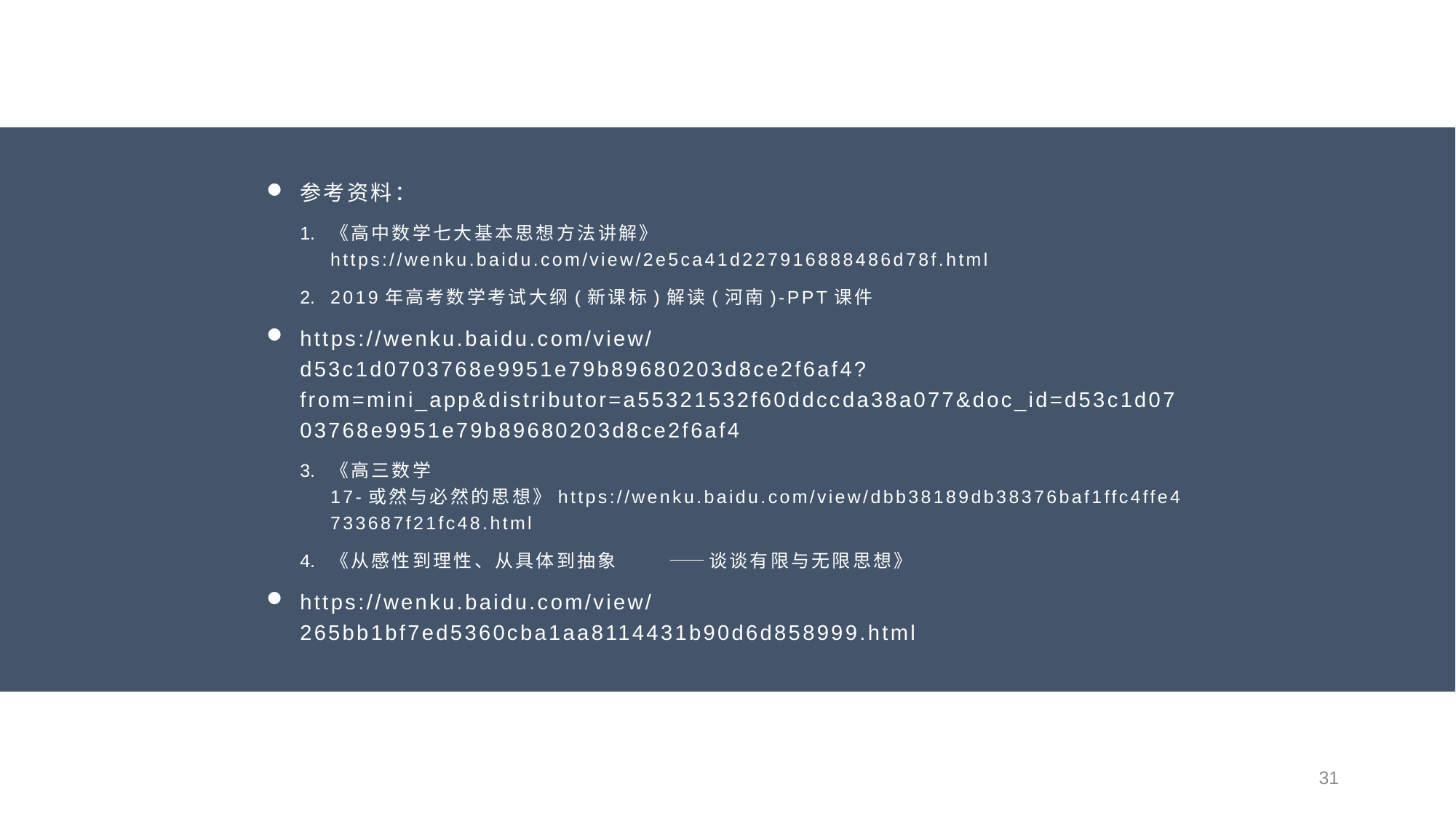

参考资料：
《高中数学七大基本思想方法讲解》    https://wenku.baidu.com/view/2e5ca41d227916888486d78f.html
2019年高考数学考试大纲(新课标)解读(河南)-PPT课件
https://wenku.baidu.com/view/d53c1d0703768e9951e79b89680203d8ce2f6af4?from=mini_app&distributor=a55321532f60ddccda38a077&doc_id=d53c1d0703768e9951e79b89680203d8ce2f6af4
《高三数学  17-或然与必然的思想》https://wenku.baidu.com/view/dbb38189db38376baf1ffc4ffe4733687f21fc48.html
《从感性到理性、从具体到抽象        ——谈谈有限与无限思想》
https://wenku.baidu.com/view/265bb1bf7ed5360cba1aa8114431b90d6d858999.html
31